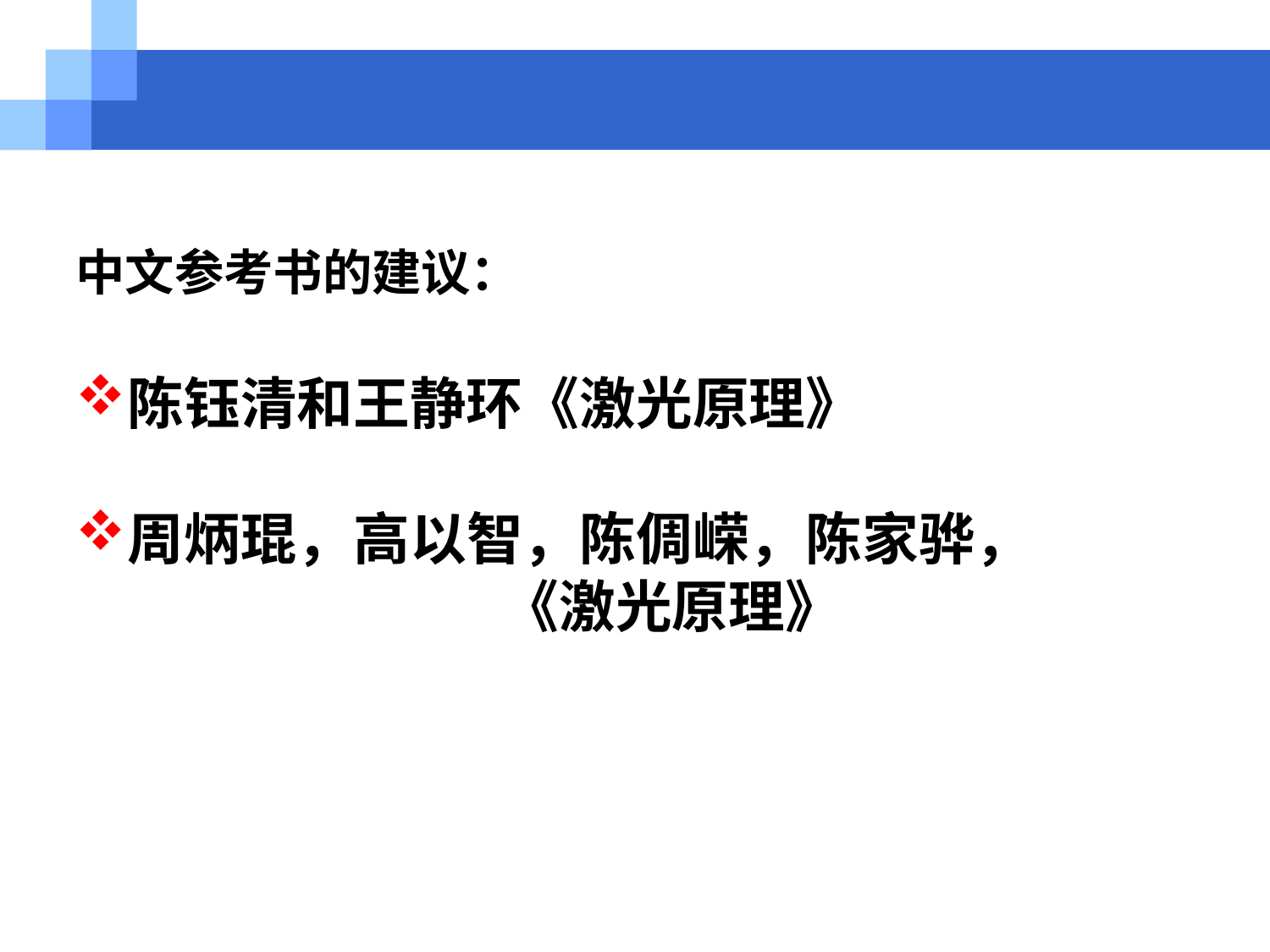

中文参考书的建议：

陈钰清和王静环《激光原理》

周炳琨，高以智，陈倜嵘，陈家骅，
                                《激光原理》